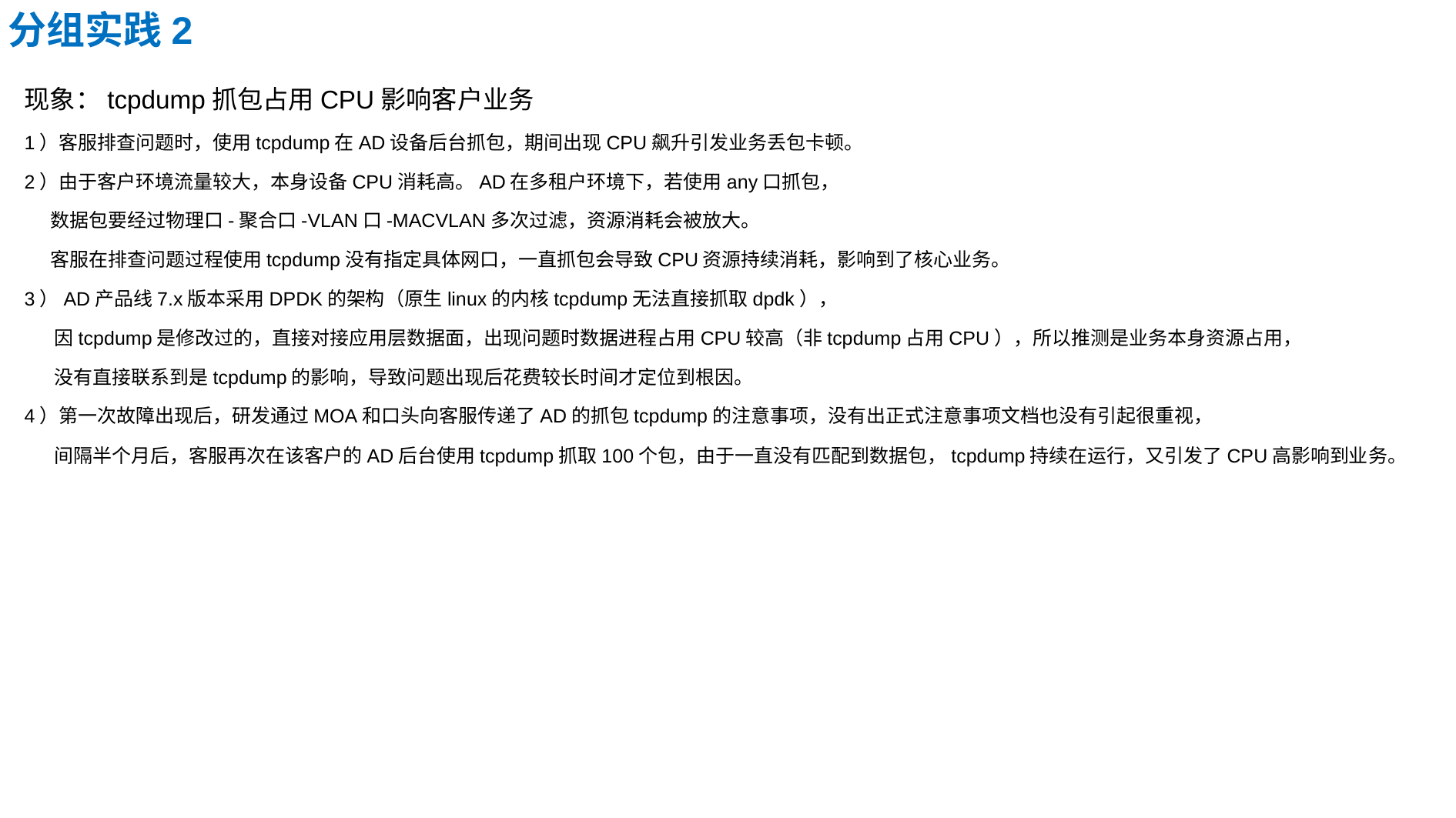

分组实践2
现象：tcpdump抓包占用CPU影响客户业务
1）客服排查问题时，使用tcpdump在AD设备后台抓包，期间出现CPU飙升引发业务丢包卡顿。
2）由于客户环境流量较大，本身设备CPU消耗高。AD在多租户环境下，若使用any口抓包，
     数据包要经过物理口-聚合口-VLAN口-MACVLAN多次过滤，资源消耗会被放大。
     客服在排查问题过程使用tcpdump没有指定具体网口，一直抓包会导致CPU资源持续消耗，影响到了核心业务。
3）AD产品线7.x版本采用DPDK的架构（原生linux的内核tcpdump无法直接抓取dpdk），
      因tcpdump是修改过的，直接对接应用层数据面，出现问题时数据进程占用CPU较高（非tcpdump占用CPU），所以推测是业务本身资源占用，
      没有直接联系到是tcpdump的影响，导致问题出现后花费较长时间才定位到根因。
4）第一次故障出现后，研发通过MOA和口头向客服传递了AD的抓包tcpdump的注意事项，没有出正式注意事项文档也没有引起很重视，
      间隔半个月后，客服再次在该客户的AD后台使用tcpdump抓取100个包，由于一直没有匹配到数据包，tcpdump持续在运行，又引发了CPU高影响到业务。